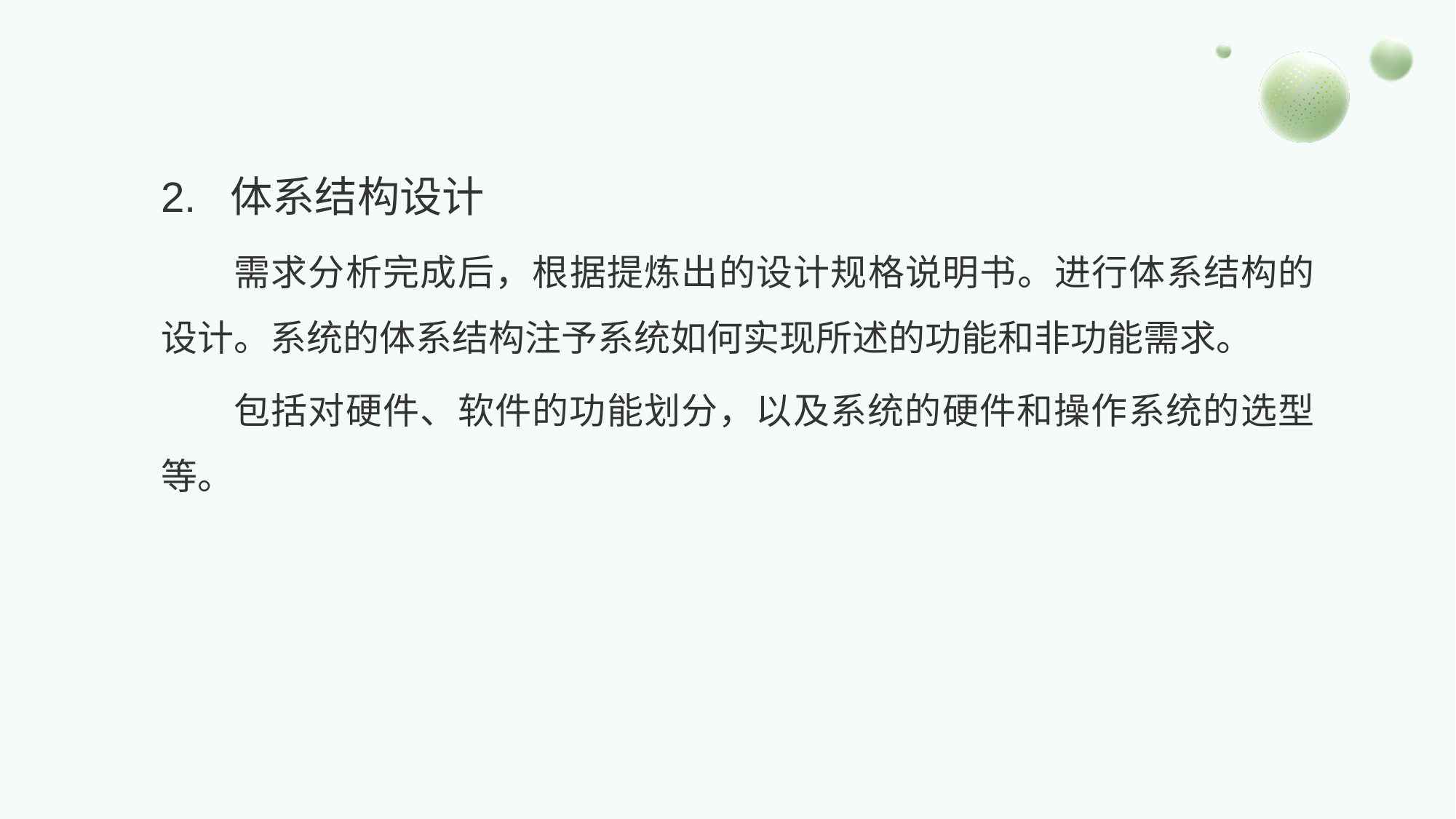

2.  体系结构设计
需求分析完成后，根据提炼出的设计规格说明书。进行体系结构的设计。系统的体系结构注予系统如何实现所述的功能和非功能需求。
包括对硬件、软件的功能划分，以及系统的硬件和操作系统的选型等。